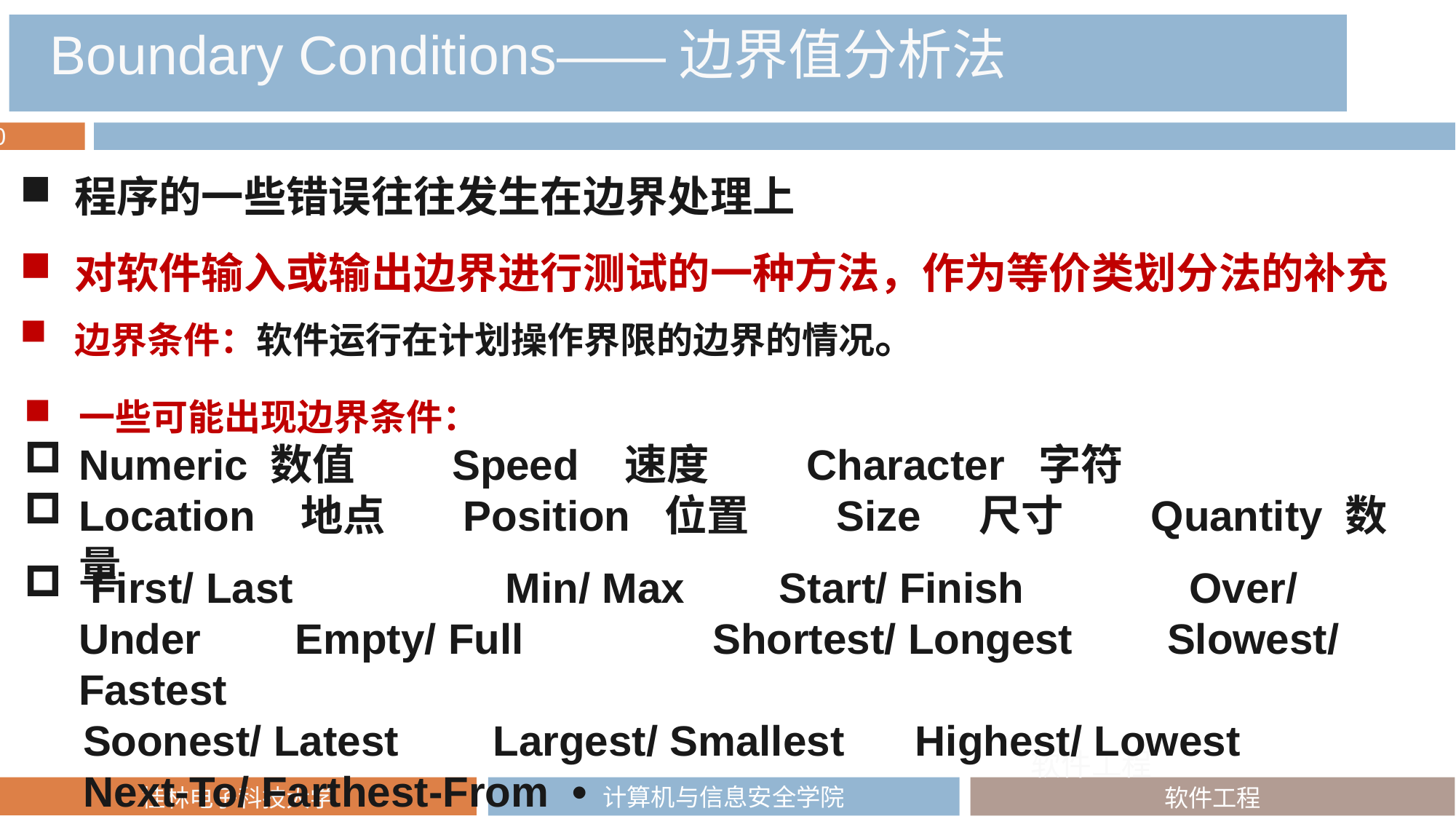

Boundary Conditions——边界值分析法
程序的一些错误往往发生在边界处理上
对软件输入或输出边界进行测试的一种方法，作为等价类划分法的补充

边界条件：软件运行在计划操作界限的边界的情况。
一些可能出现边界条件：
Numeric 数值         Speed   速度         Character  字符
Location   地点       Position  位置        Size    尺寸        Quantity 数量
 First/ Last                  Min/ Max        Start/ Finish              Over/ Under        Empty/ Full                Shortest/ Longest        Slowest/ Fastest
     Soonest/ Latest        Largest/ Smallest      Highest/ Lowest
     Next-To/ Farthest-From  •
软件工程